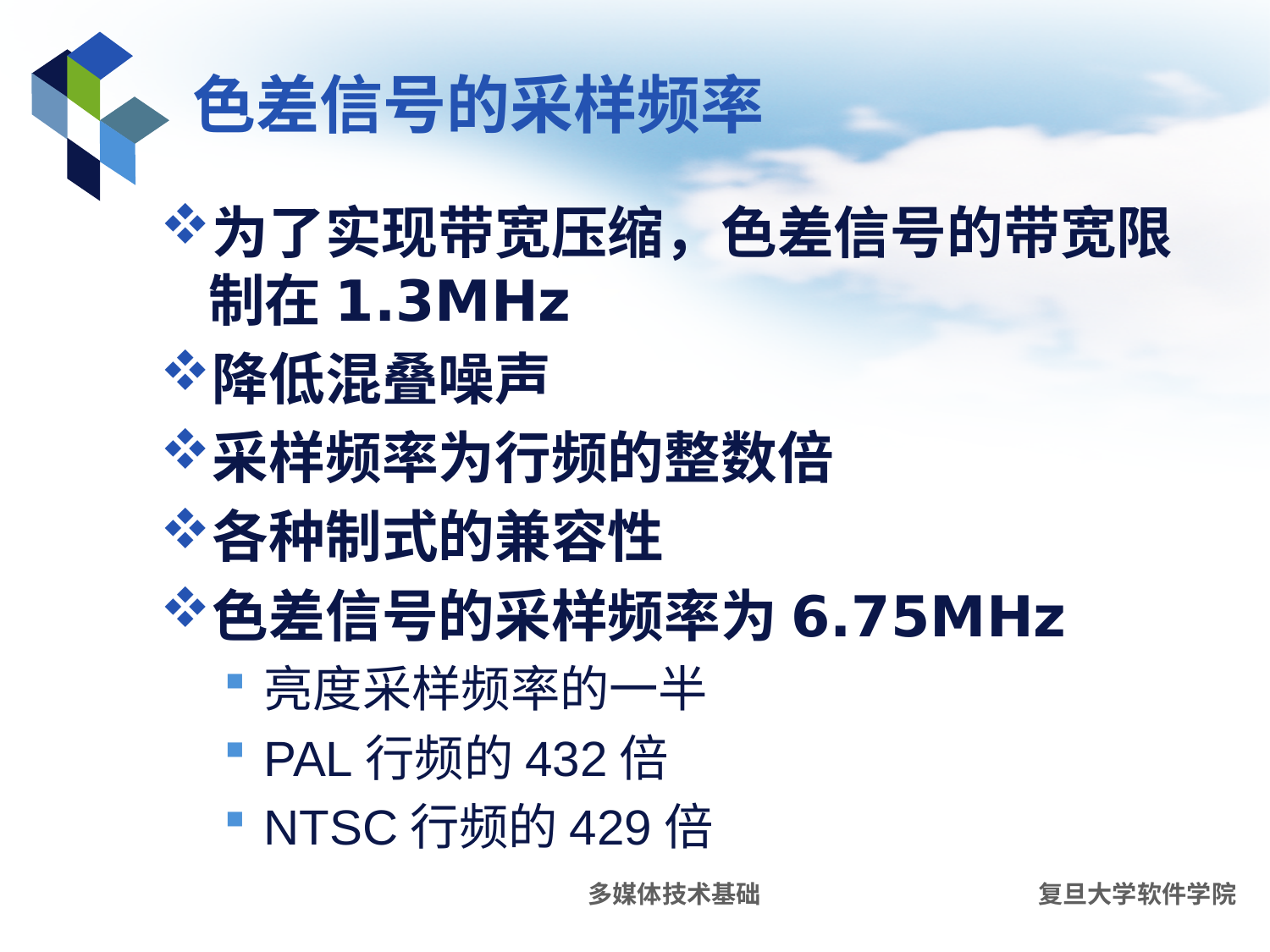

# 色差信号的采样频率
为了实现带宽压缩，色差信号的带宽限制在1.3MHz
降低混叠噪声
采样频率为行频的整数倍
各种制式的兼容性
色差信号的采样频率为6.75MHz
亮度采样频率的一半
PAL行频的432倍
NTSC行频的429倍
多媒体技术基础